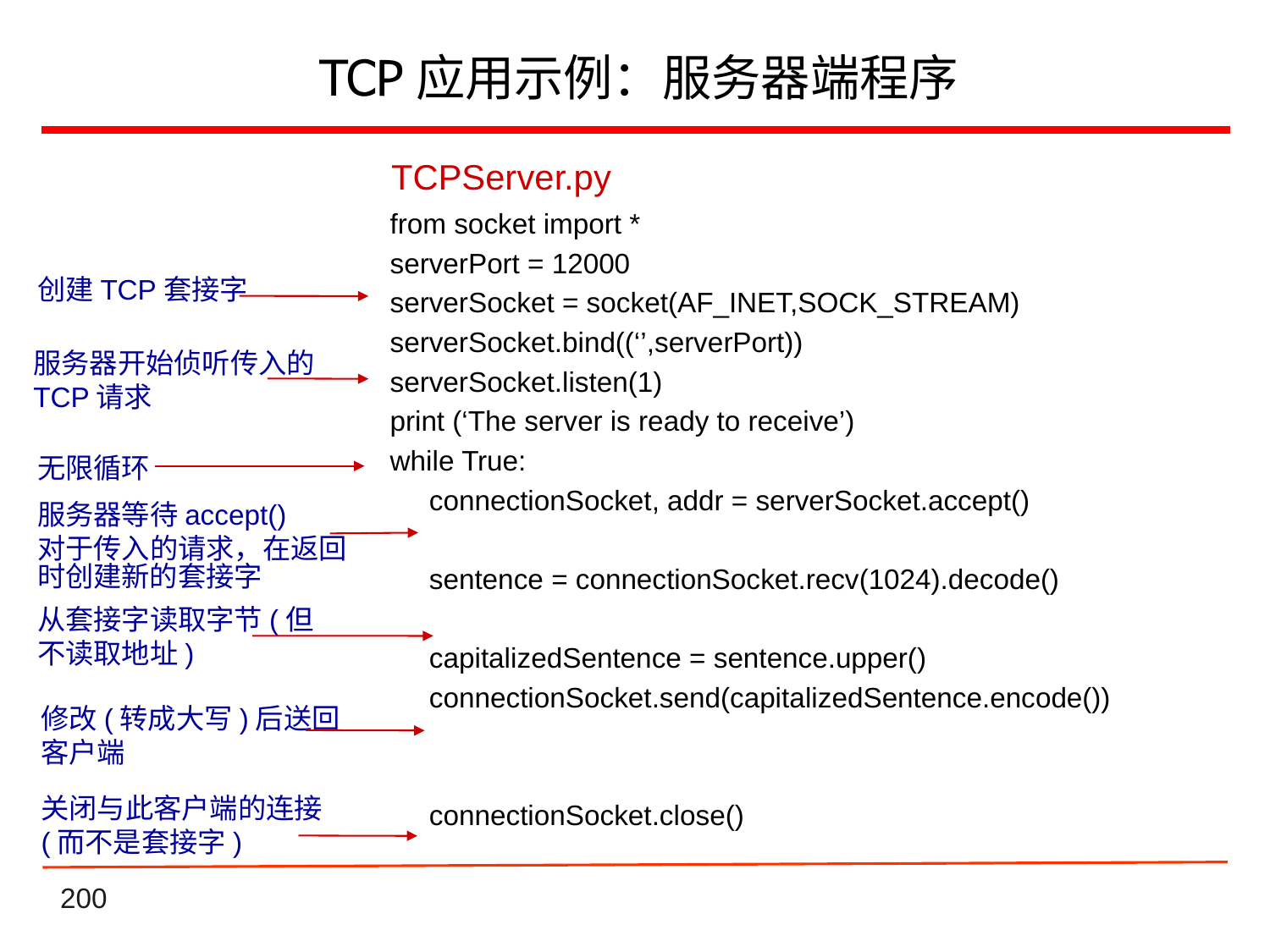

# TCP应用示例：服务器端程序

TCPServer.py
from socket import *
serverPort = 12000
serverSocket = socket(AF_INET,SOCK_STREAM)
serverSocket.bind((‘’,serverPort))
serverSocket.listen(1)
print (‘The server is ready to receive’)
while True:
     connectionSocket, addr = serverSocket.accept()

     sentence = connectionSocket.recv(1024).decode()

     capitalizedSentence = sentence.upper()
     connectionSocket.send(capitalizedSentence.encode())

     connectionSocket.close()
创建TCP套接字
服务器开始侦听传入的TCP请求
无限循环
服务器等待accept()
对于传入的请求，在返回时创建新的套接字
从套接字读取字节(但不读取地址)
修改(转成大写)后送回客户端
关闭与此客户端的连接(而不是套接字)